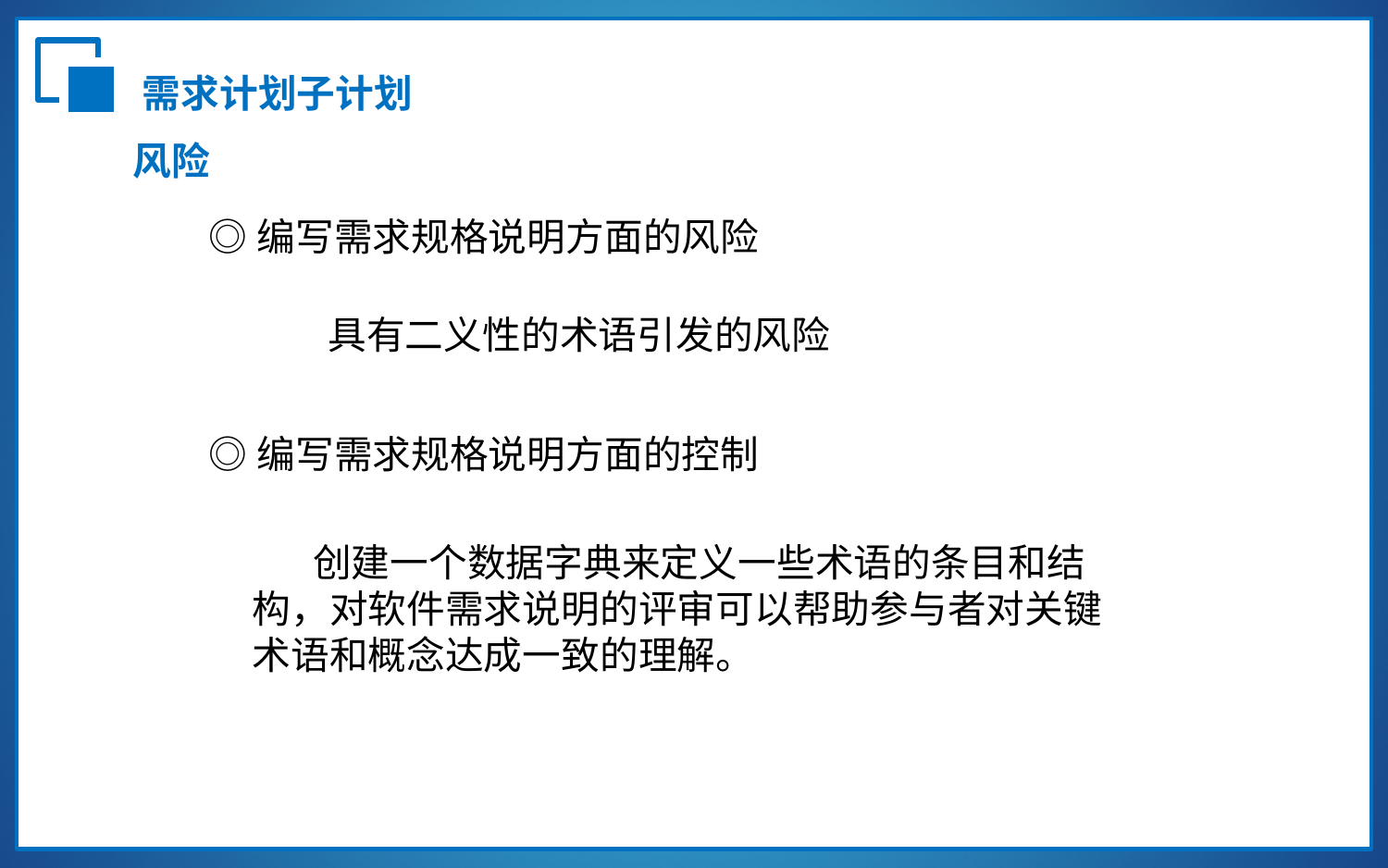

需求计划子计划
风险
◎编写需求规格说明方面的风险
具有二义性的术语引发的风险
◎编写需求规格说明方面的控制
VS
      创建一个数据字典来定义一些术语的条目和结构，对软件需求说明的评审可以帮助参与者对关键术语和概念达成一致的理解。
实际完成数目：820万
实际完成数目：820万
回款数：640万
回款数：640万